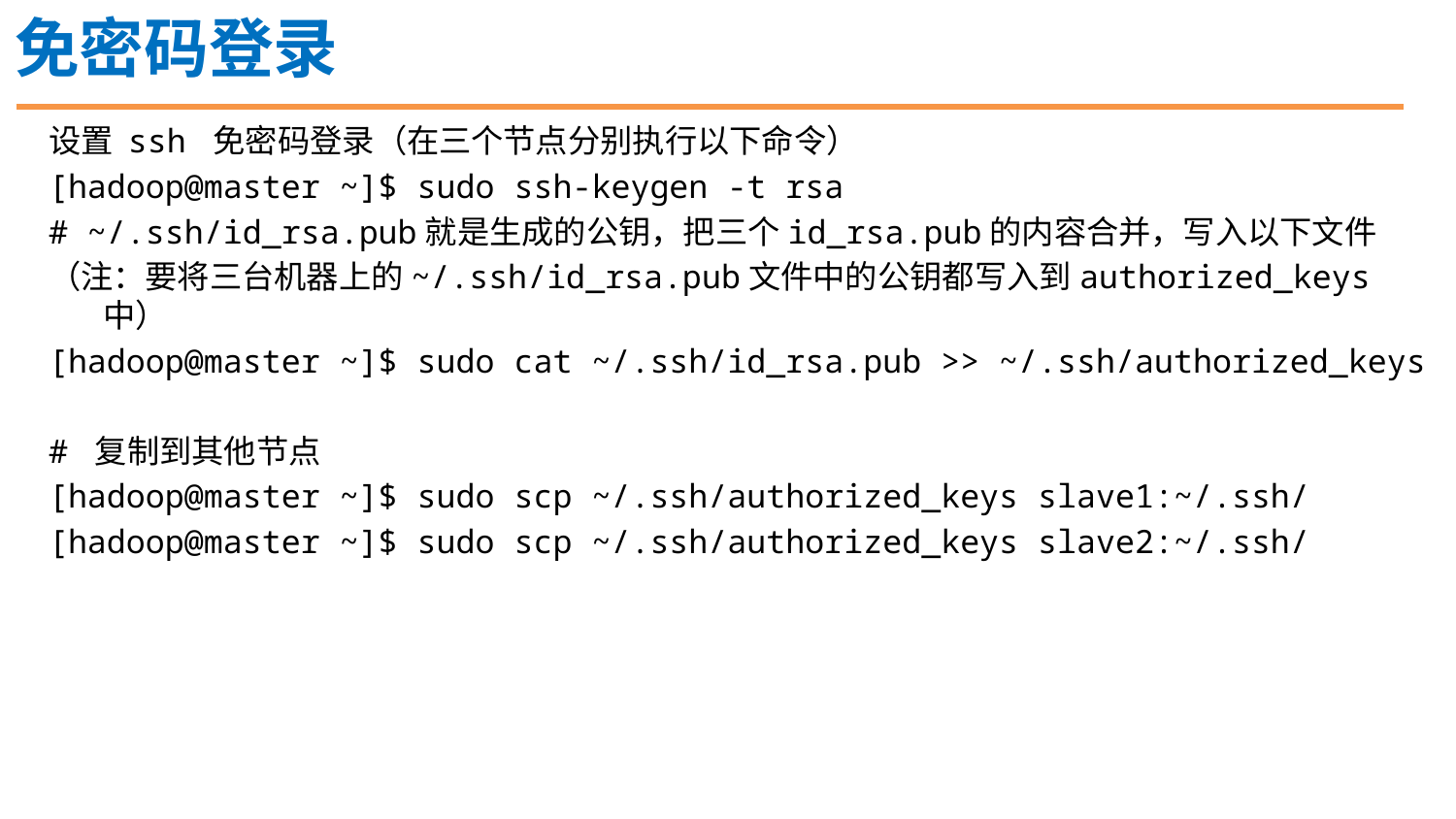

免密码登录
设置 ssh 免密码登录（在三个节点分别执行以下命令）
[hadoop@master ~]$ sudo ssh-keygen -t rsa
# ~/.ssh/id_rsa.pub就是生成的公钥，把三个id_rsa.pub的内容合并，写入以下文件
（注：要将三台机器上的~/.ssh/id_rsa.pub文件中的公钥都写入到authorized_keys中）
[hadoop@master ~]$ sudo cat ~/.ssh/id_rsa.pub >> ~/.ssh/authorized_keys

# 复制到其他节点
[hadoop@master ~]$ sudo scp ~/.ssh/authorized_keys slave1:~/.ssh/
[hadoop@master ~]$ sudo scp ~/.ssh/authorized_keys slave2:~/.ssh/